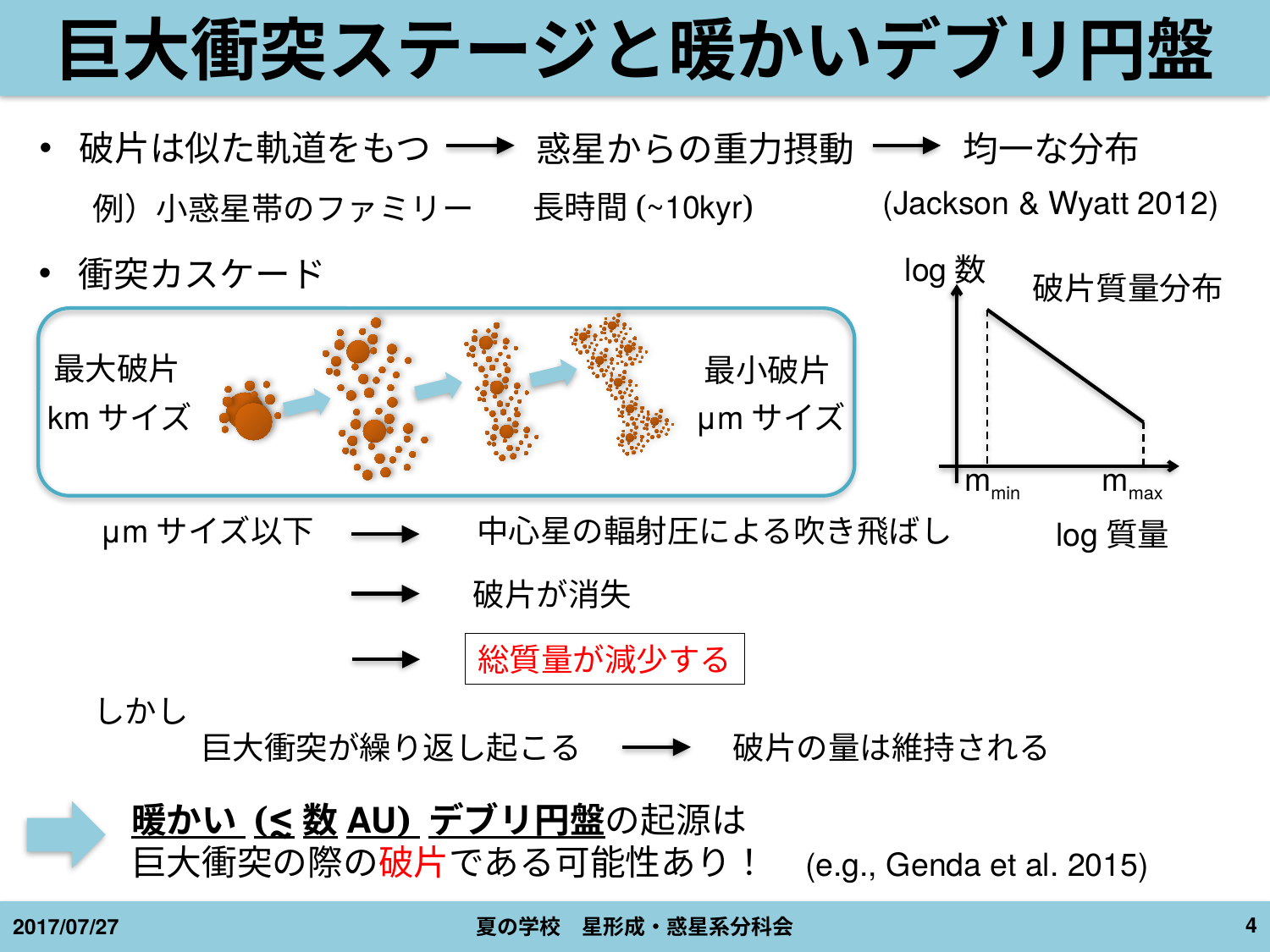

# 巨大衝突ステージと暖かいデブリ円盤
破片は似た軌道をもつ
惑星からの重力摂動
均一な分布
(Jackson & Wyatt 2012)
長時間(~10kyr)
例）小惑星帯のファミリー
log数
破片質量分布
mmin
mmax
log質量
衝突カスケード

最大破片
最小破片
kmサイズ
μmサイズ
μmサイズ以下
中心星の輻射圧による吹き飛ばし
破片が消失
総質量が減少する
しかし
破片の量は維持される
巨大衝突が繰り返し起こる
暖かい (≲数AU) デブリ円盤の起源は
巨大衝突の際の破片である可能性あり！

(e.g., Genda et al. 2015)
2017/07/27
夏の学校　星形成・惑星系分科会
4